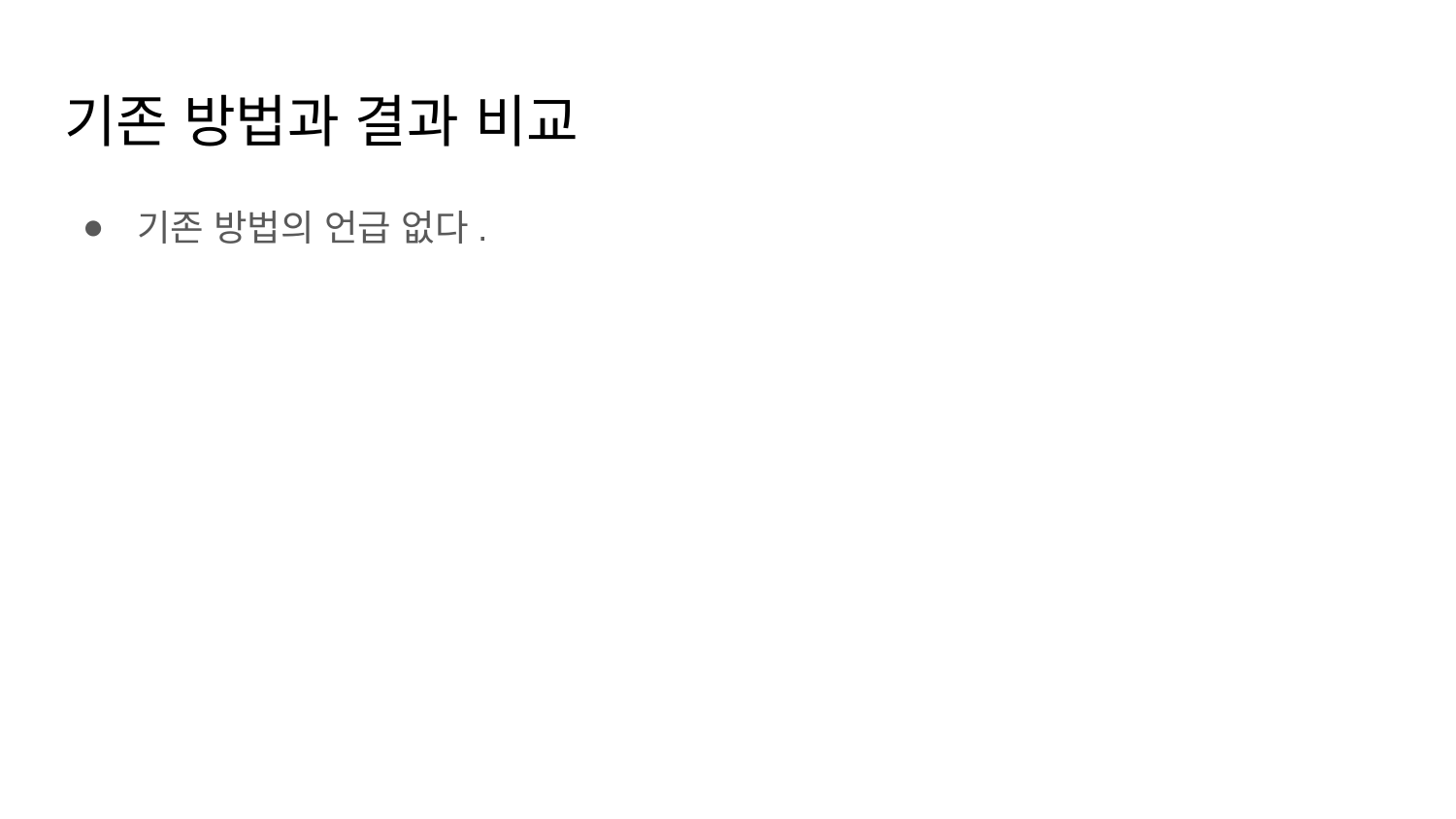

# 기존 방법과 결과 비교
기존 방법의 언급 없다.